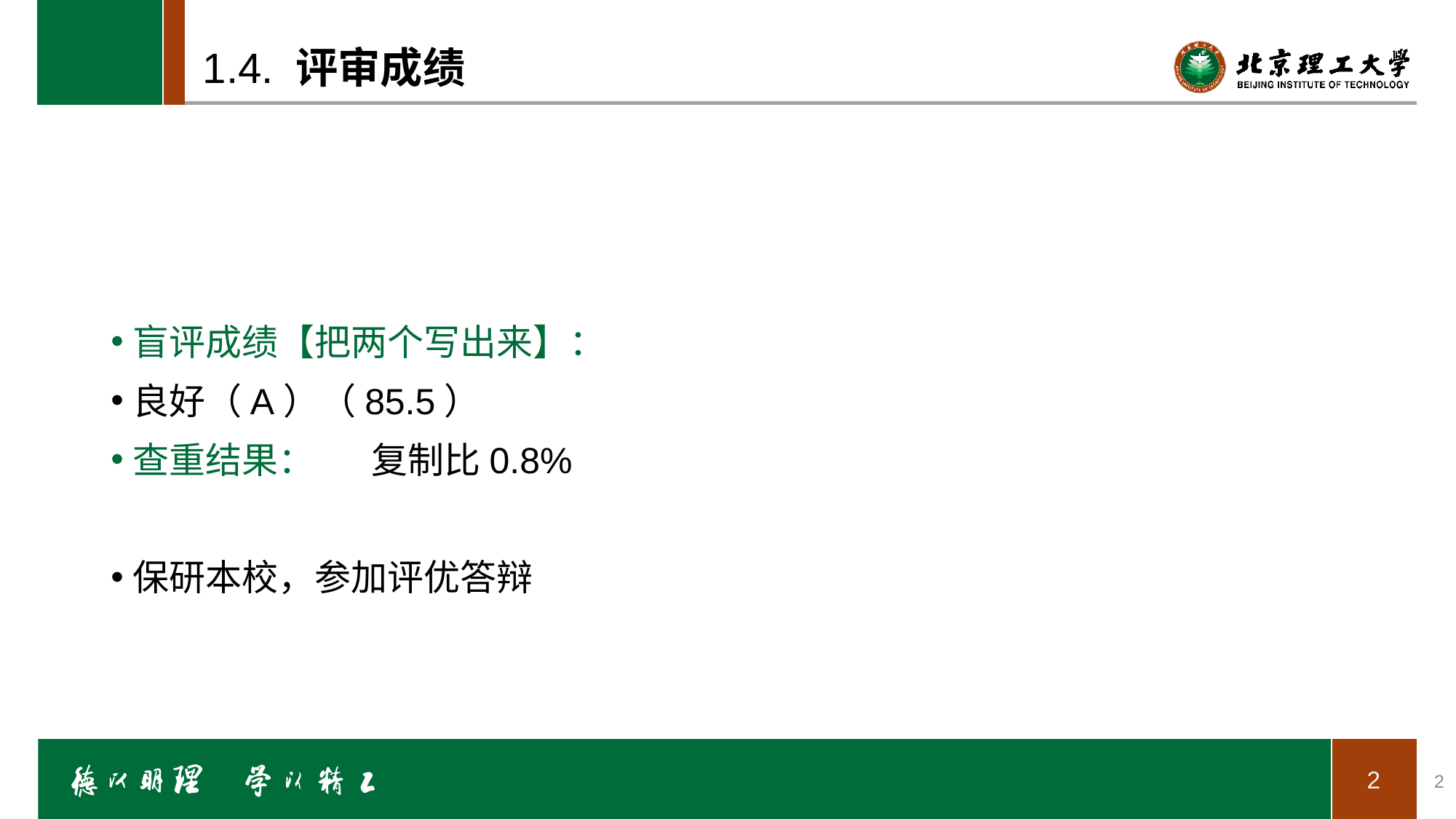

# 1.4. 评审成绩
盲评成绩【把两个写出来】：
良好（A）（85.5）
查重结果：       复制比0.8%

保研本校，参加评优答辩
2